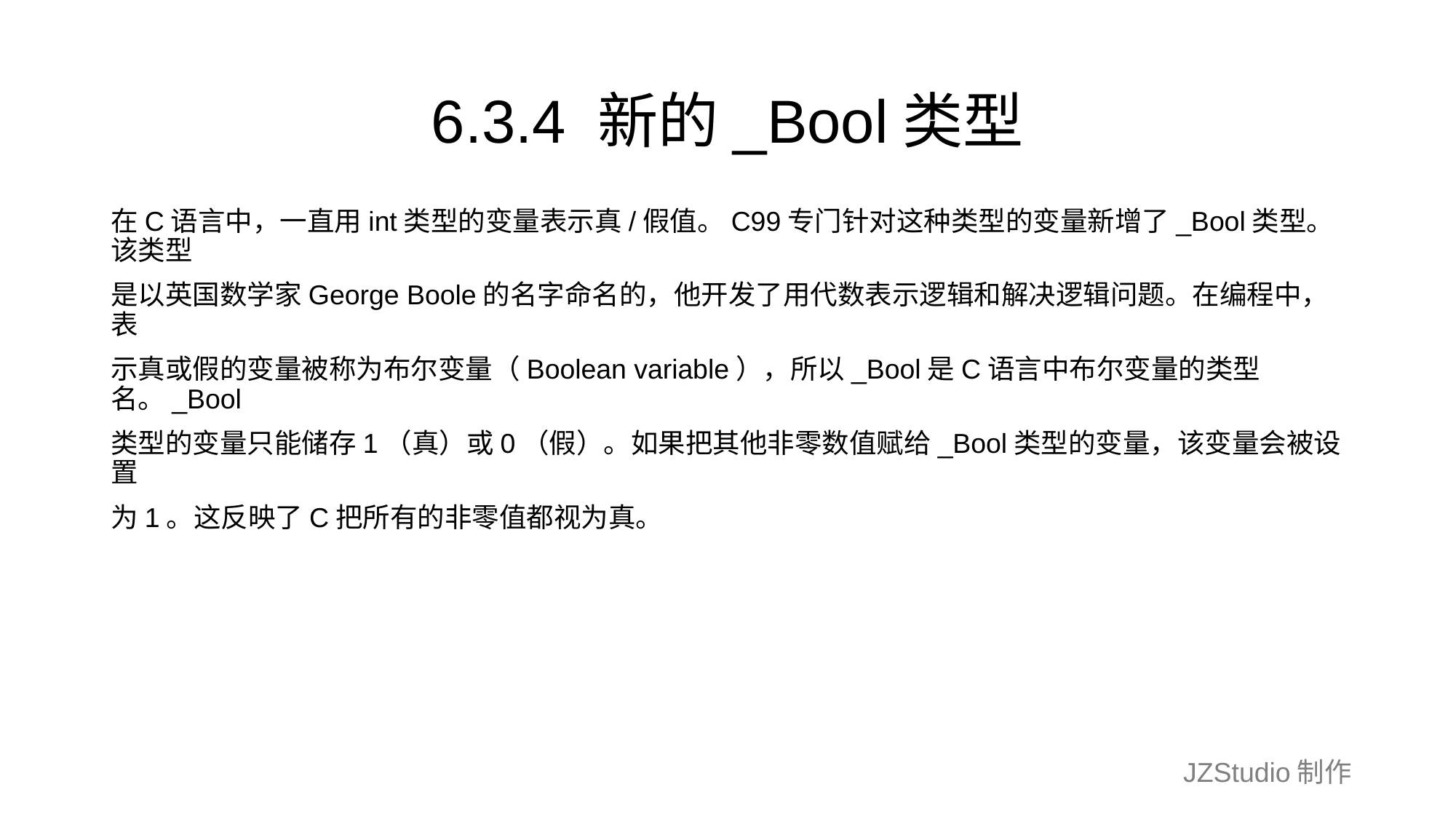

# 6.3.4 新的_Bool类型
在C语言中，一直用int类型的变量表示真/假值。C99专门针对这种类型的变量新增了_Bool类型。该类型
是以英国数学家George Boole的名字命名的，他开发了用代数表示逻辑和解决逻辑问题。在编程中，表
示真或假的变量被称为布尔变量（Boolean variable），所以_Bool是C语言中布尔变量的类型名。_Bool
类型的变量只能储存1（真）或0（假）。如果把其他非零数值赋给_Bool类型的变量，该变量会被设置
为1。这反映了C把所有的非零值都视为真。